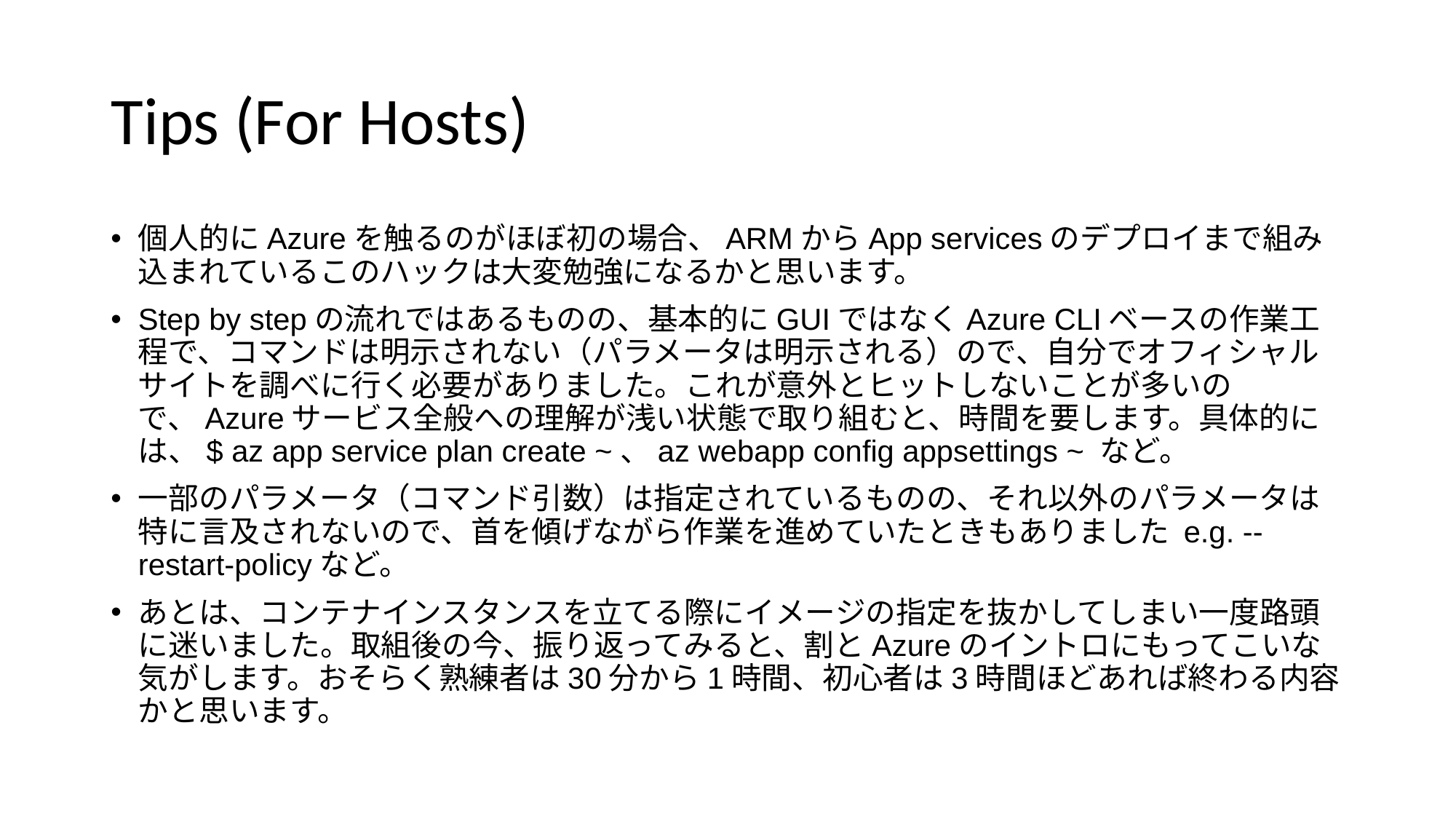

# Tips (For Hosts)
個人的にAzureを触るのがほぼ初の場合、ARMからApp servicesのデプロイまで組み込まれているこのハックは大変勉強になるかと思います。
Step by stepの流れではあるものの、基本的にGUIではなくAzure CLIベースの作業工程で、コマンドは明示されない（パラメータは明示される）ので、自分でオフィシャルサイトを調べに行く必要がありました。これが意外とヒットしないことが多いので、Azureサービス全般への理解が浅い状態で取り組むと、時間を要します。具体的には、$ az app service plan create ~、az webapp config appsettings ~ など。
一部のパラメータ（コマンド引数）は指定されているものの、それ以外のパラメータは特に言及されないので、首を傾げながら作業を進めていたときもありました e.g. --restart-policyなど。
あとは、コンテナインスタンスを立てる際にイメージの指定を抜かしてしまい一度路頭に迷いました。取組後の今、振り返ってみると、割とAzureのイントロにもってこいな気がします。おそらく熟練者は30分から1時間、初心者は3時間ほどあれば終わる内容かと思います。